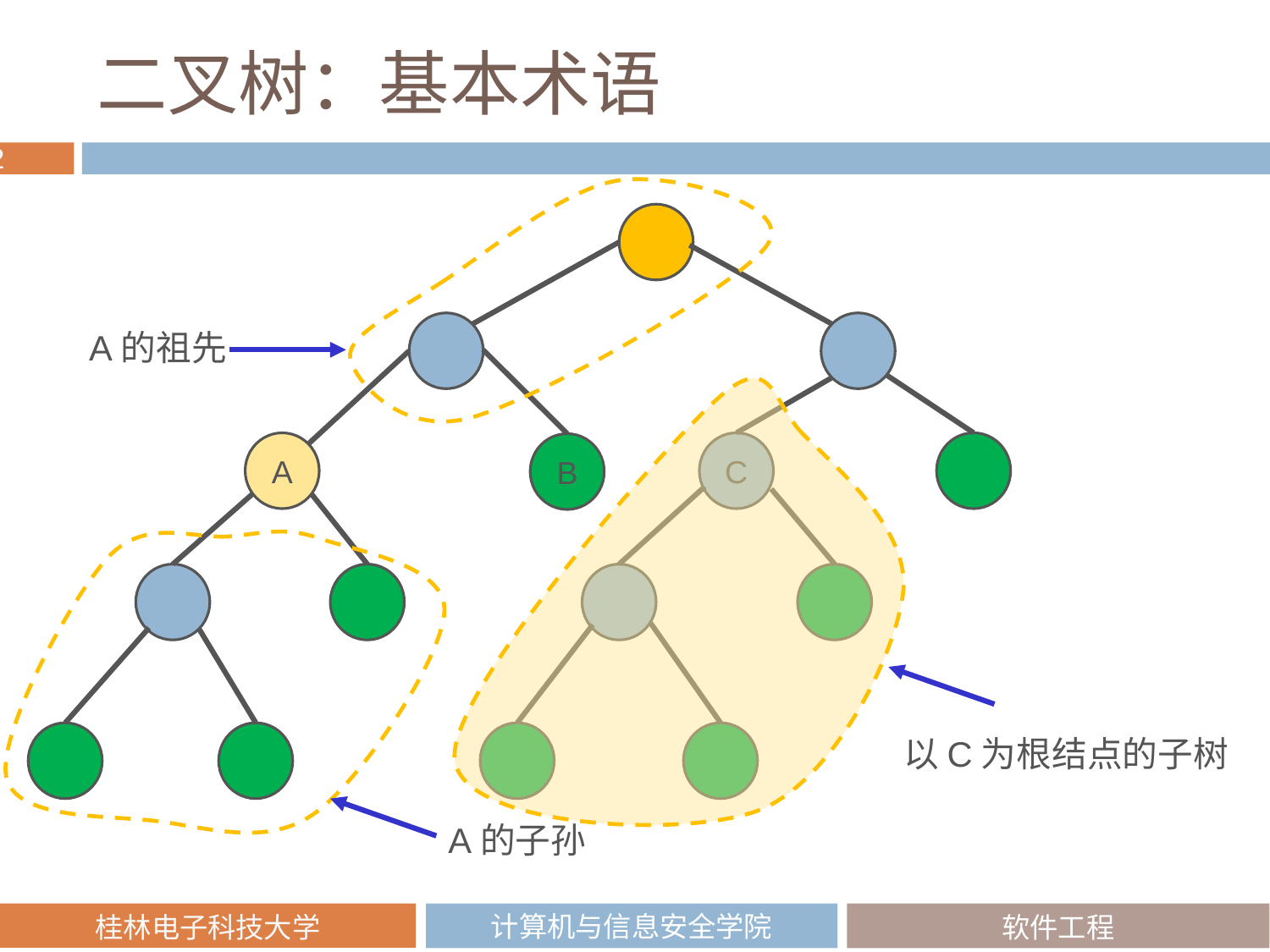

# 二叉树：基本术语

A的祖先

A
C

B

以C为根结点的子树
A的子孙